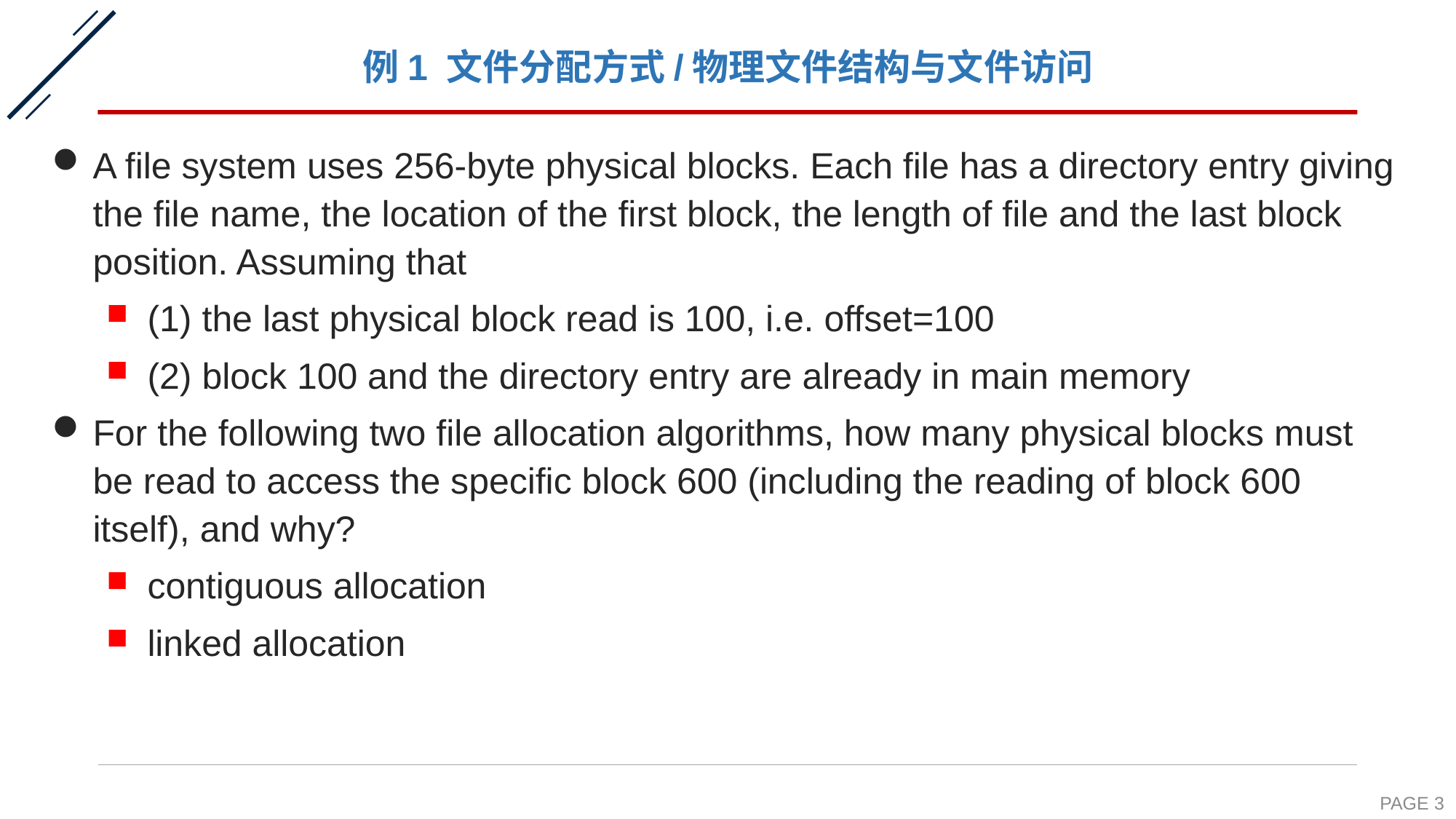

# 例1 文件分配方式/物理文件结构与文件访问

A file system uses 256-byte physical blocks. Each file has a directory entry giving the file name, the location of the first block, the length of file and the last block position. Assuming that
(1) the last physical block read is 100, i.e. offset=100
(2) block 100 and the directory entry are already in main memory
For the following two file allocation algorithms, how many physical blocks must be read to access the specific block 600 (including the reading of block 600 itself), and why?
contiguous allocation
linked allocation

PAGE 3